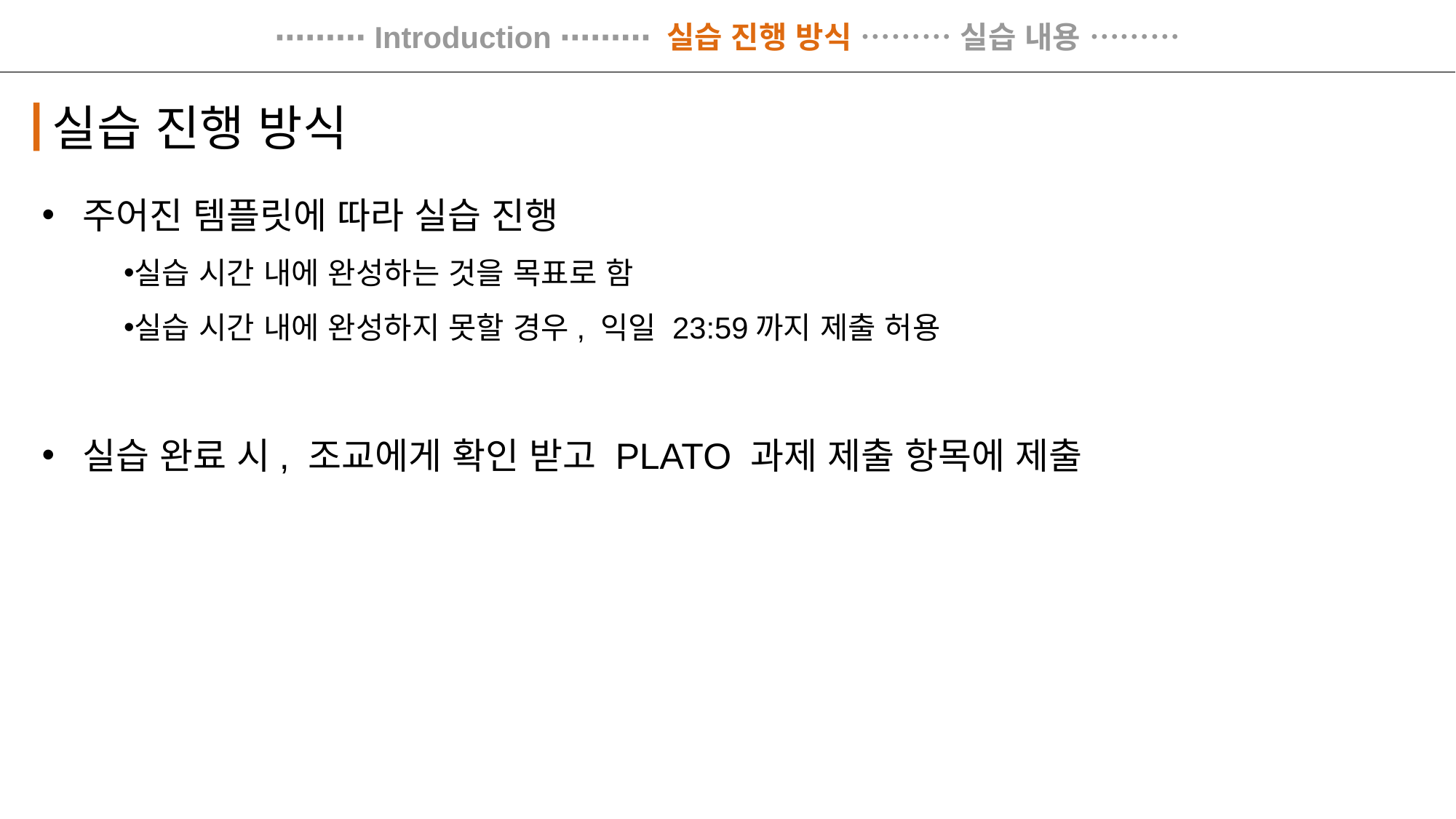

⋯⋯⋯ Introduction ⋯⋯⋯ 실습 진행 방식 ⋯⋯⋯ 실습 내용 ⋯⋯⋯

실습 진행 방식
주어진 템플릿에 따라 실습 진행
실습 시간 내에 완성하는 것을 목표로 함
실습 시간 내에 완성하지 못할 경우, 익일 23:59까지 제출 허용

실습 완료 시, 조교에게 확인 받고 PLATO 과제 제출 항목에 제출